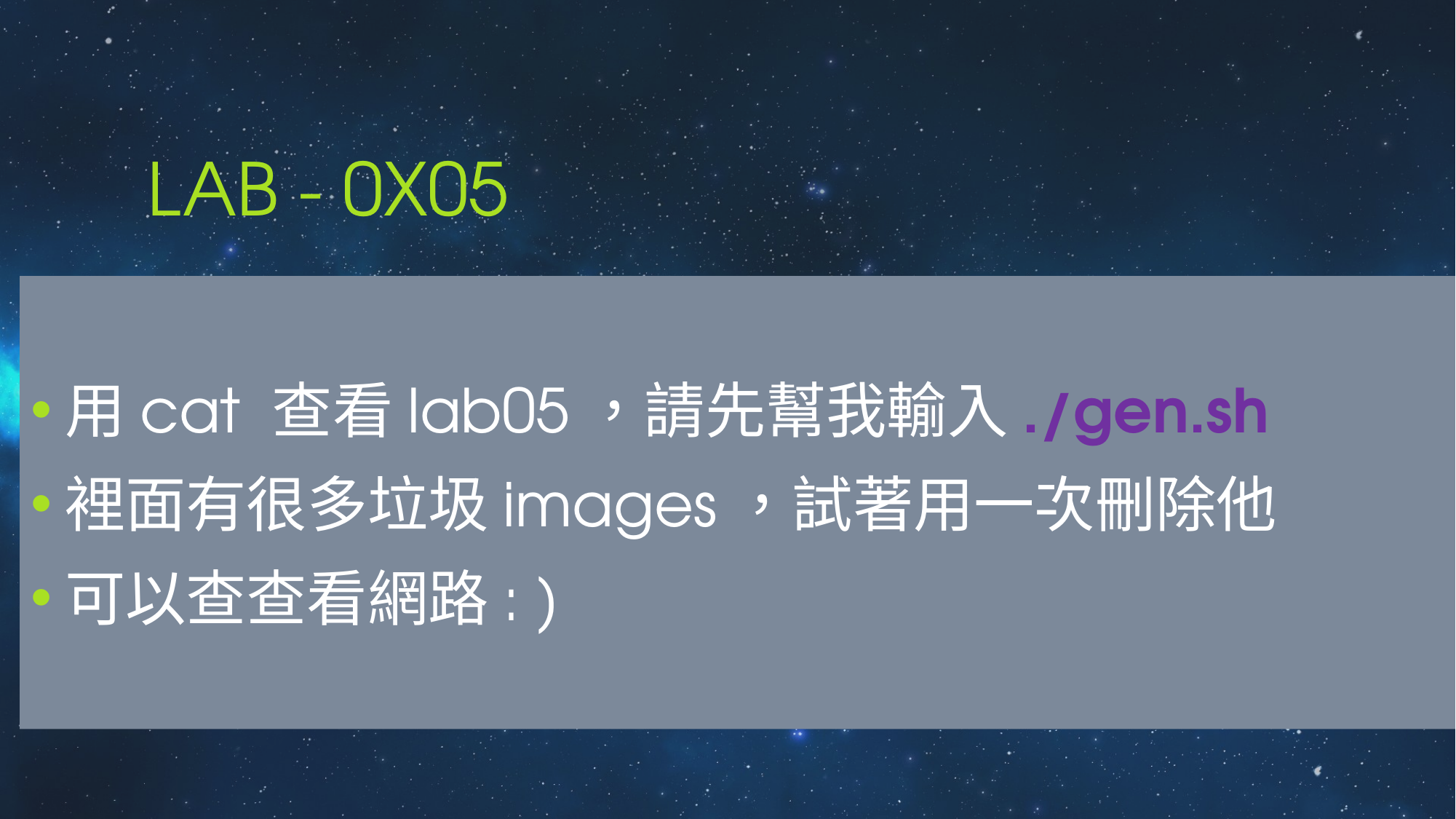

# Lab - 0x05
用cat 查看lab05，請先幫我輸入./gen.sh
裡面有很多垃圾images，試著用一次刪除他
可以查查看網路: )